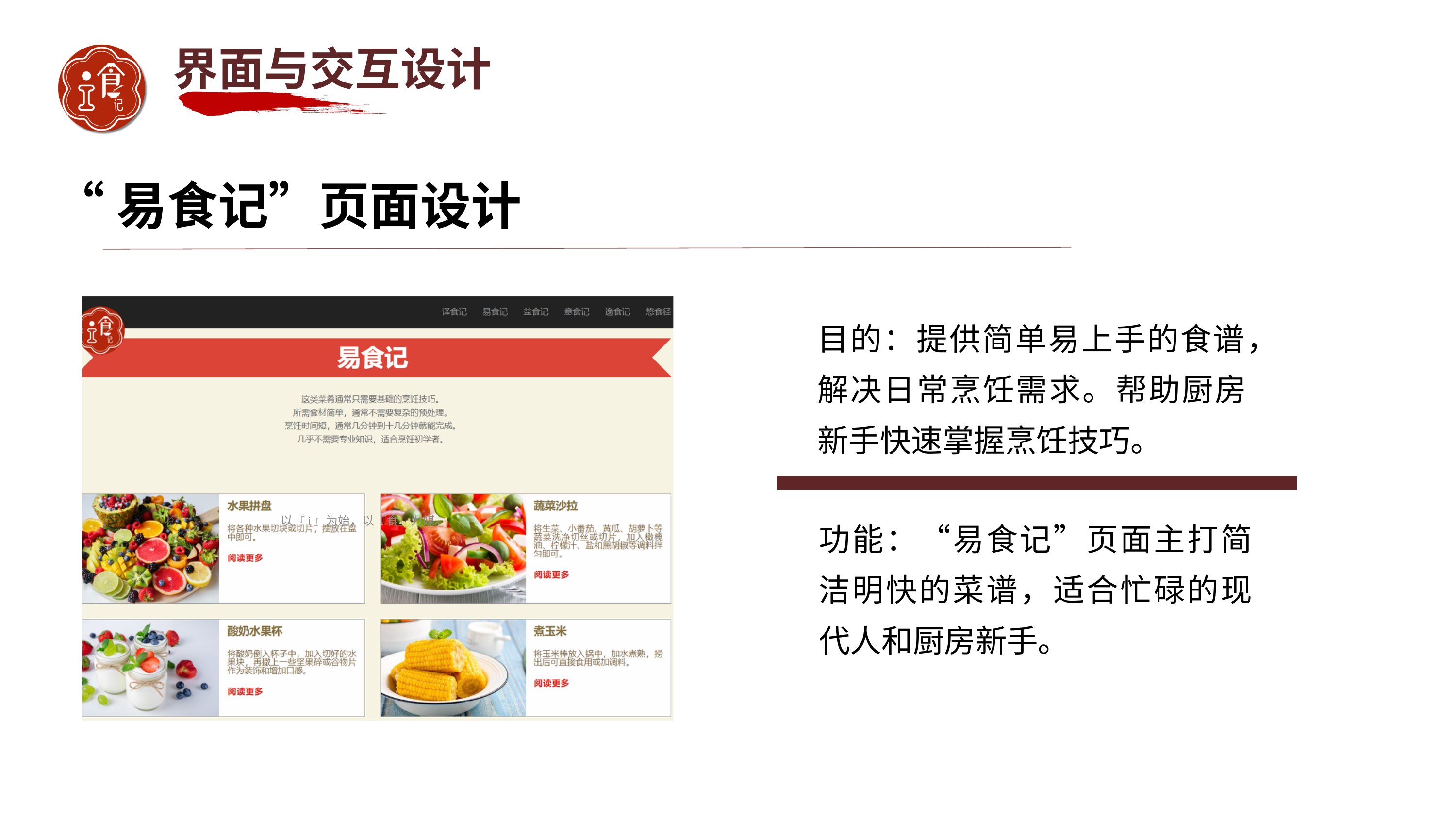

界面与交互设计

“易食记”页面设计

目的：提供简单易上手的食谱，解决日常烹饪需求。帮助厨房新手快速掌握烹饪技巧。

以『i』为始，以『食』为媒。
功能：“易食记”页面主打简洁明快的菜谱，适合忙碌的现代人和厨房新手。